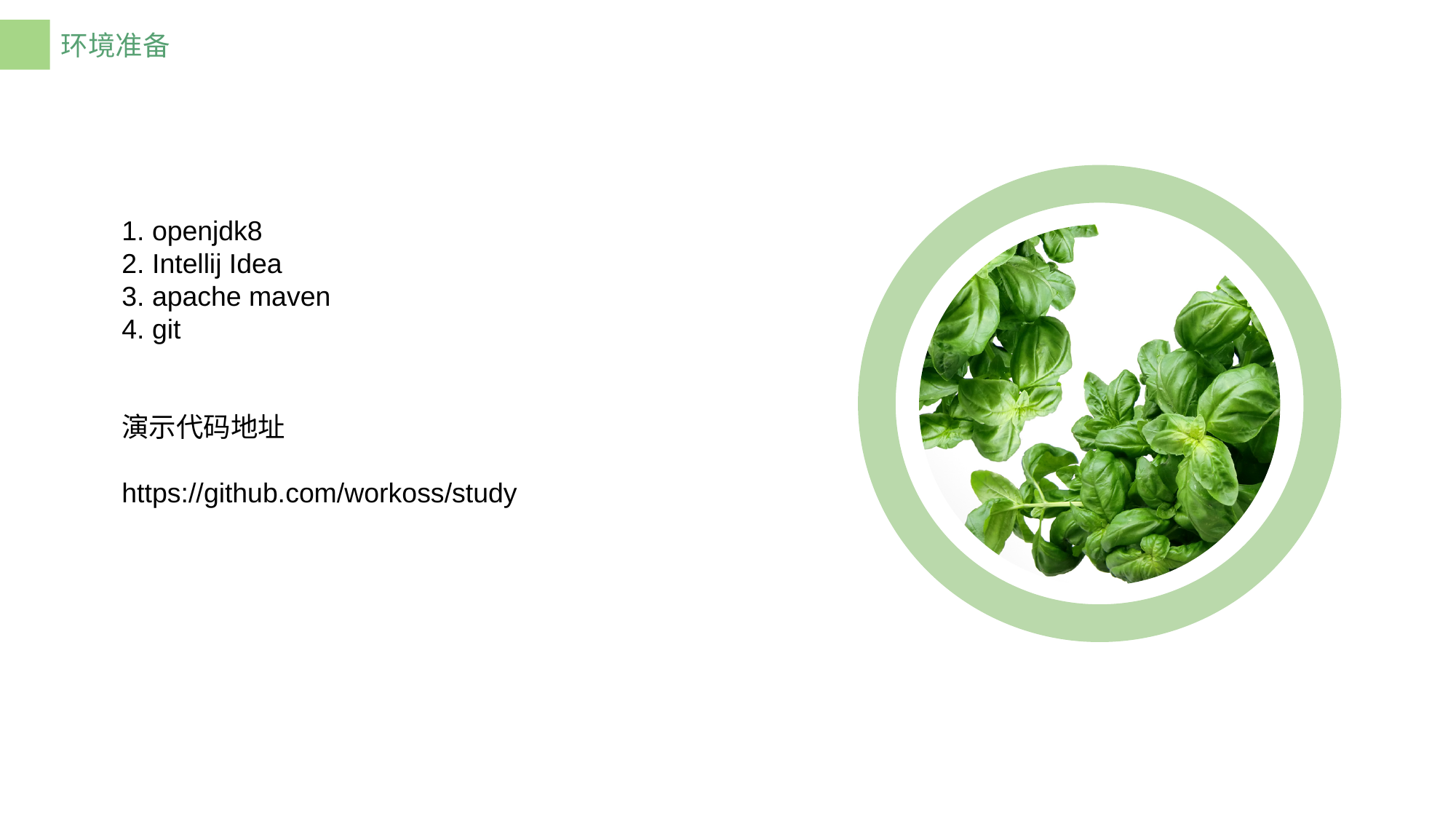

环境准备

1. openjdk8
2. Intellij Idea
3. apache maven
4. git

演示代码地址

https://github.com/workoss/study